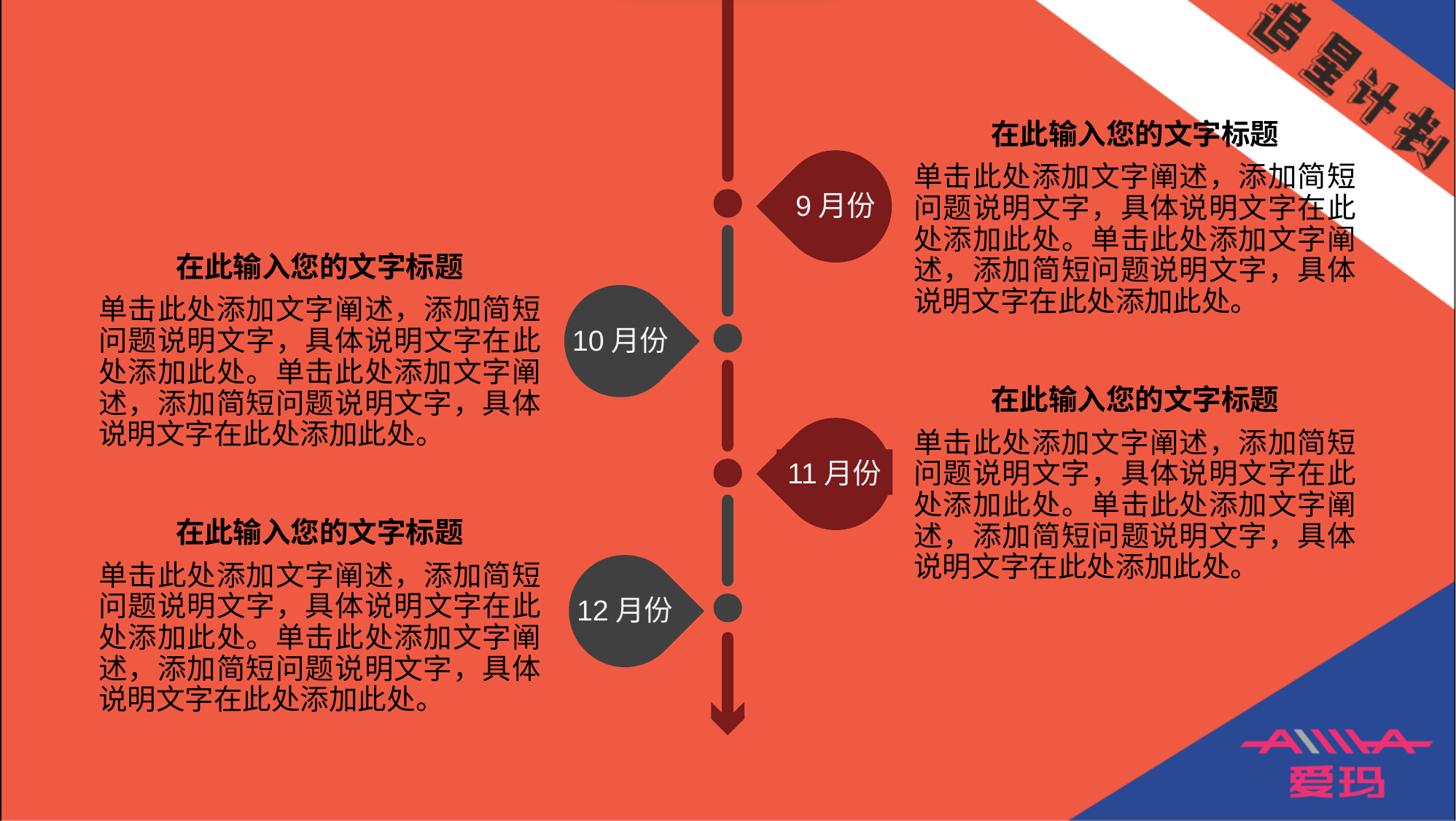

在此输入您的文字标题
单击此处添加文字阐述，添加简短问题说明文字，具体说明文字在此处添加此处。单击此处添加文字阐述，添加简短问题说明文字，具体说明文字在此处添加此处。

9月份

在此输入您的文字标题
单击此处添加文字阐述，添加简短问题说明文字，具体说明文字在此处添加此处。单击此处添加文字阐述，添加简短问题说明文字，具体说明文字在此处添加此处。

10月份

在此输入您的文字标题
单击此处添加文字阐述，添加简短问题说明文字，具体说明文字在此处添加此处。单击此处添加文字阐述，添加简短问题说明文字，具体说明文字在此处添加此处。

11月份

在此输入您的文字标题
单击此处添加文字阐述，添加简短问题说明文字，具体说明文字在此处添加此处。单击此处添加文字阐述，添加简短问题说明文字，具体说明文字在此处添加此处。

12月份